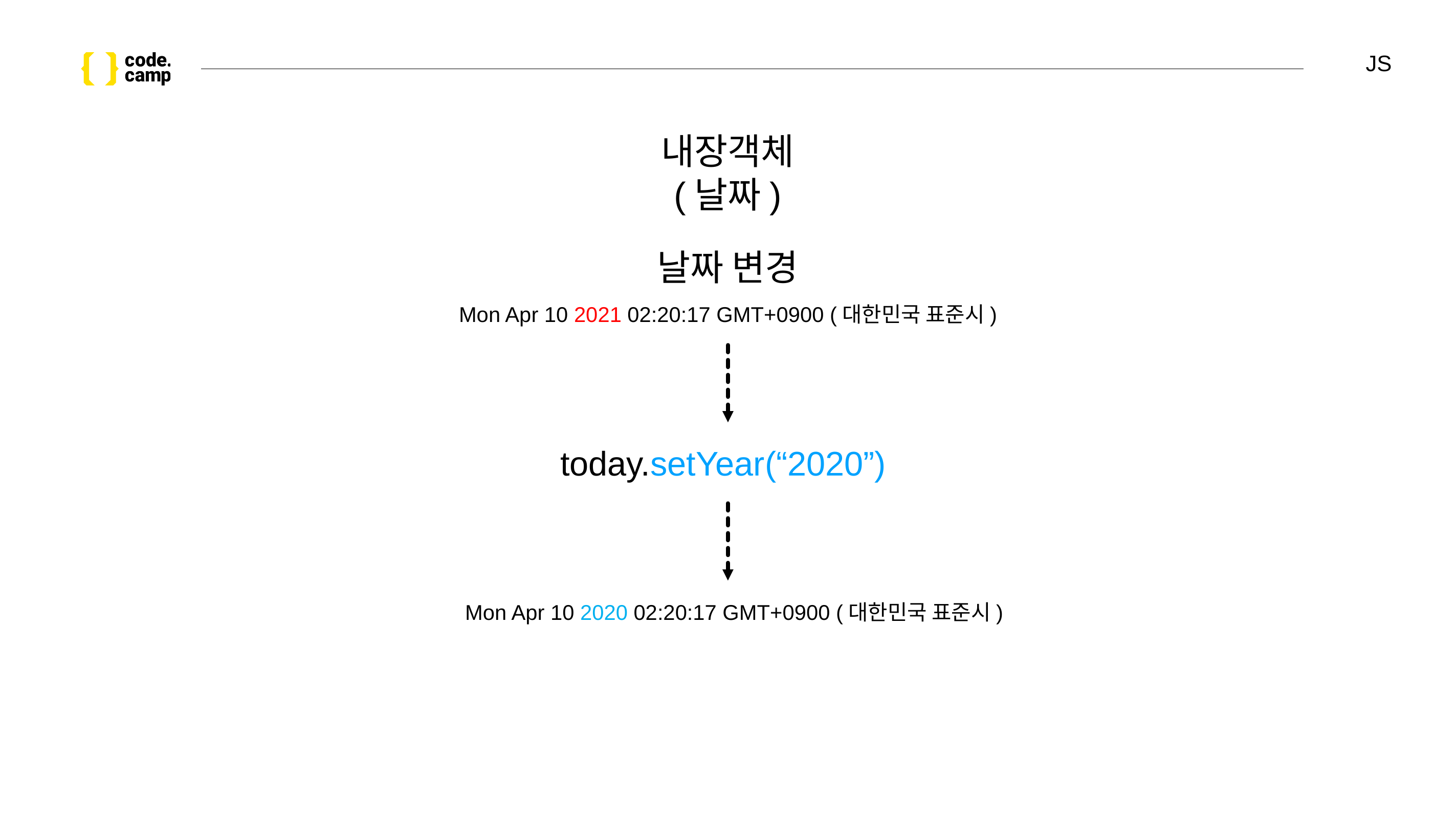

# JS

내장객체
(날짜)
날짜 변경
Mon Apr 10 2021 02:20:17 GMT+0900 (대한민국 표준시)

today.setYear(“2020”)

Mon Apr 10 2020 02:20:17 GMT+0900 (대한민국 표준시)